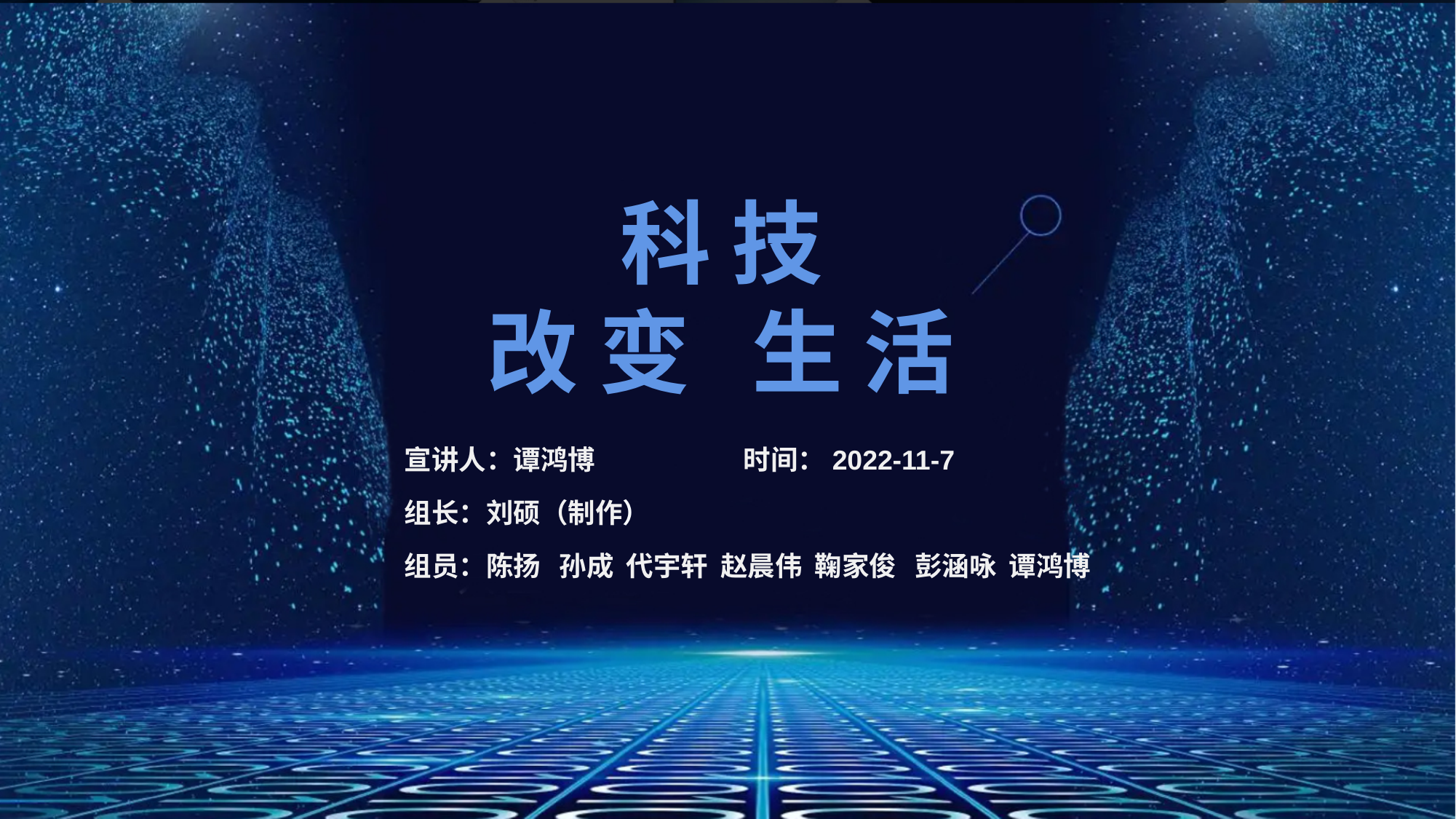

科 技
改 变   生 活
宣讲人：谭鸿博                        时间：2022-11-7
组长：刘硕（制作）
组员：陈扬   孙成  代宇轩  赵晨伟  鞠家俊   彭涵咏  谭鸿博